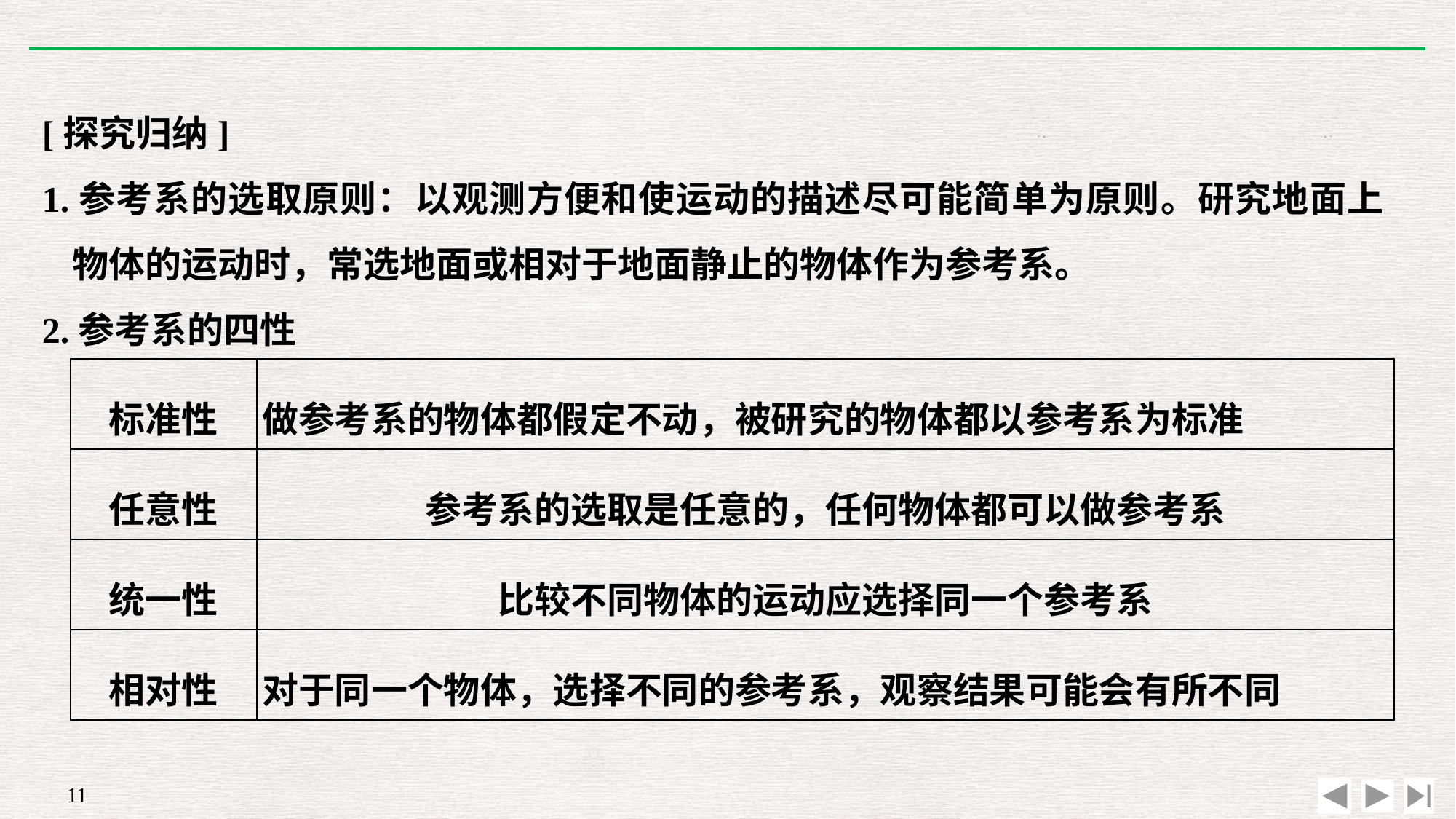

[探究归纳]
1.参考系的选取原则：以观测方便和使运动的描述尽可能简单为原则。研究地面上物体的运动时，常选地面或相对于地面静止的物体作为参考系。
2.参考系的四性
| 标准性 | 做参考系的物体都假定不动，被研究的物体都以参考系为标准 |
| --- | --- |
| 任意性 | 参考系的选取是任意的，任何物体都可以做参考系 |
| 统一性 | 比较不同物体的运动应选择同一个参考系 |
| 相对性 | 对于同一个物体，选择不同的参考系，观察结果可能会有所不同 |